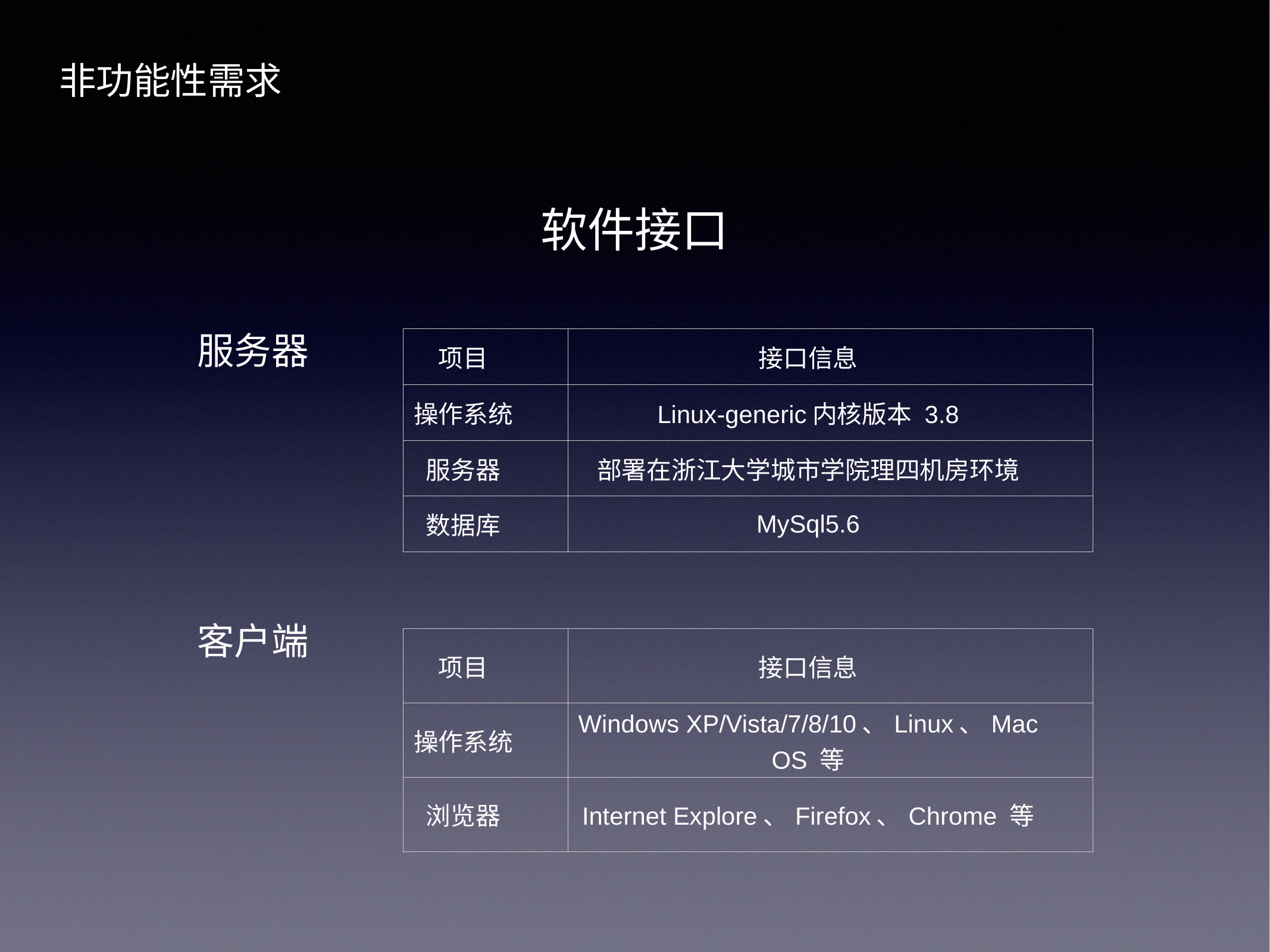

非功能性需求
软件接口
服务器
| 项目 | 接口信息 |
| --- | --- |
| 操作系统 | Linux-generic内核版本 3.8 |
| 服务器 | 部署在浙江大学城市学院理四机房环境 |
| 数据库 | MySql5.6 |
客户端
| 项目 | 接口信息 |
| --- | --- |
| 操作系统 | Windows XP/Vista/7/8/10、Linux、Mac OS 等 |
| 浏览器 | Internet Explore、Firefox、Chrome 等 |